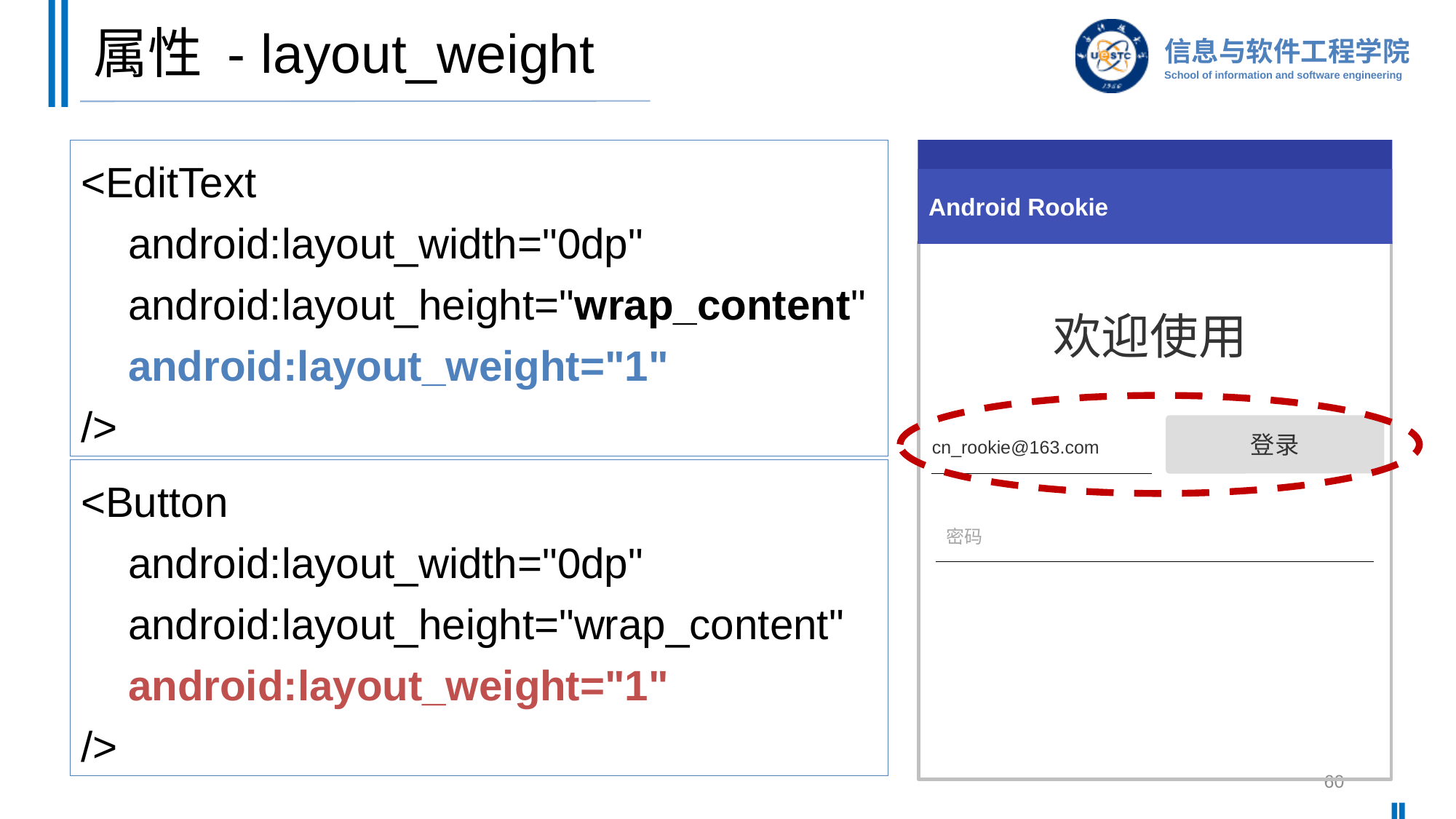

# 属性 - layout_weight
<EditText
    android:layout_width="0dp"
    android:layout_height="wrap_content"
    android:layout_weight="1"
/>

Android Rookie

欢迎使用
登录
cn_rookie@163.com
密码

<Button
    android:layout_width="0dp"
    android:layout_height="wrap_content"
    android:layout_weight="1"
/>
60